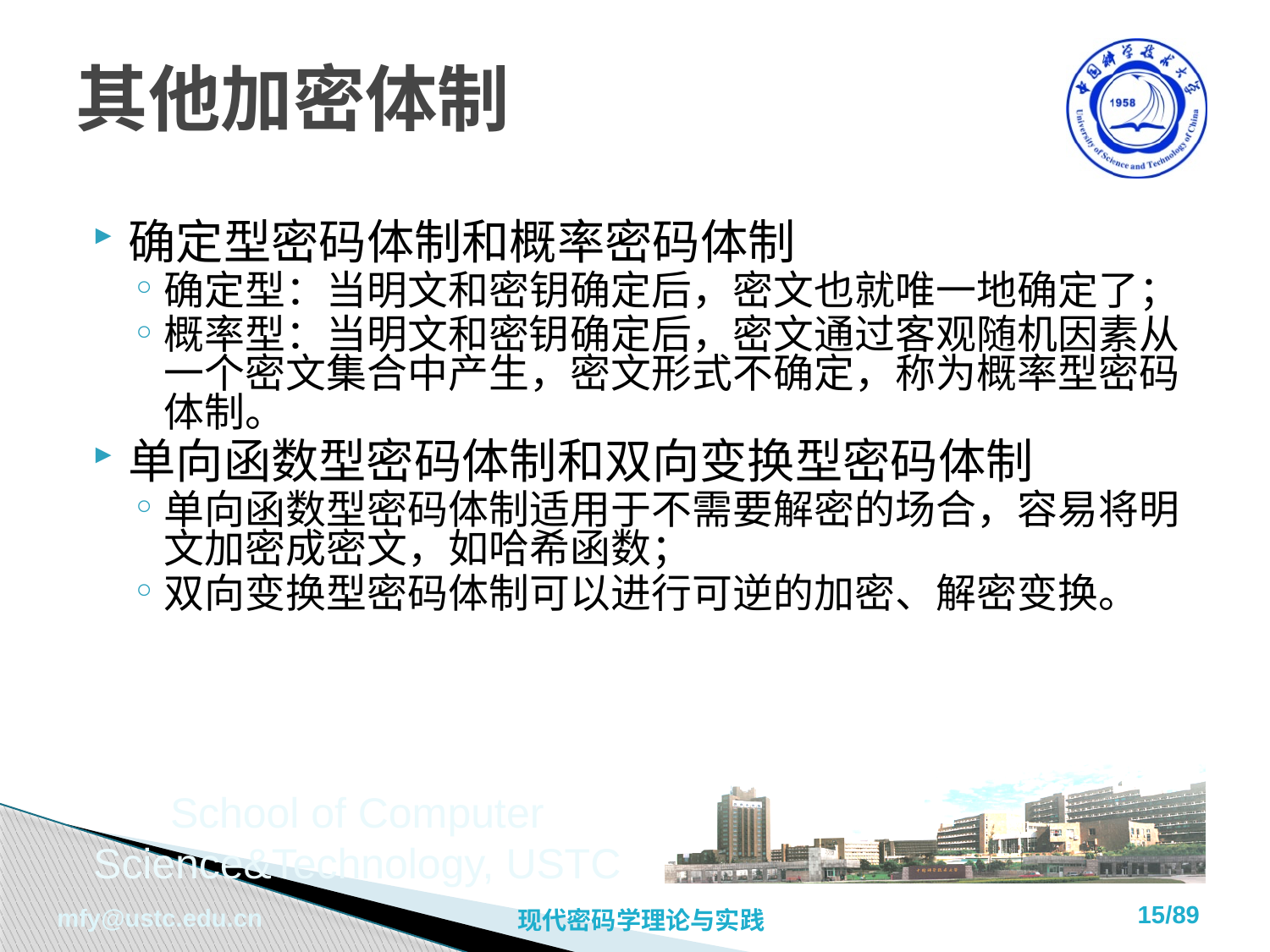

# 其他加密体制
确定型密码体制和概率密码体制
确定型：当明文和密钥确定后，密文也就唯一地确定了；
概率型：当明文和密钥确定后，密文通过客观随机因素从一个密文集合中产生，密文形式不确定，称为概率型密码体制。
单向函数型密码体制和双向变换型密码体制
单向函数型密码体制适用于不需要解密的场合，容易将明文加密成密文，如哈希函数；
双向变换型密码体制可以进行可逆的加密、解密变换。